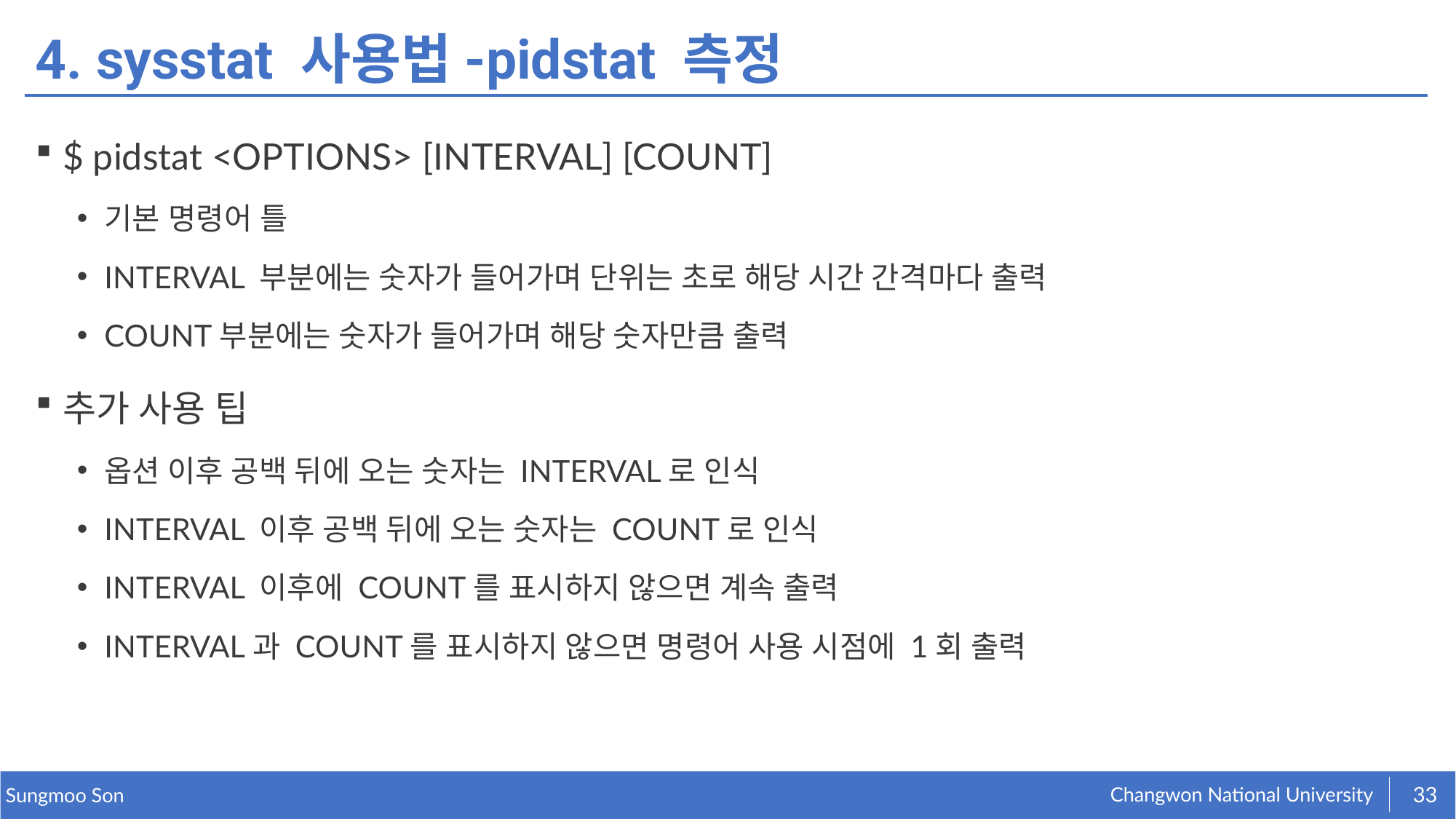

# 4. sysstat 사용법-pidstat 측정
$ pidstat <OPTIONS> [INTERVAL] [COUNT]
기본 명령어 틀
INTERVAL 부분에는 숫자가 들어가며 단위는 초로 해당 시간 간격마다 출력
COUNT부분에는 숫자가 들어가며 해당 숫자만큼 출력
추가 사용 팁
옵션 이후 공백 뒤에 오는 숫자는 INTERVAL로 인식
INTERVAL 이후 공백 뒤에 오는 숫자는 COUNT로 인식
INTERVAL 이후에 COUNT를 표시하지 않으면 계속 출력
INTERVAL과 COUNT를 표시하지 않으면 명령어 사용 시점에 1회 출력

33